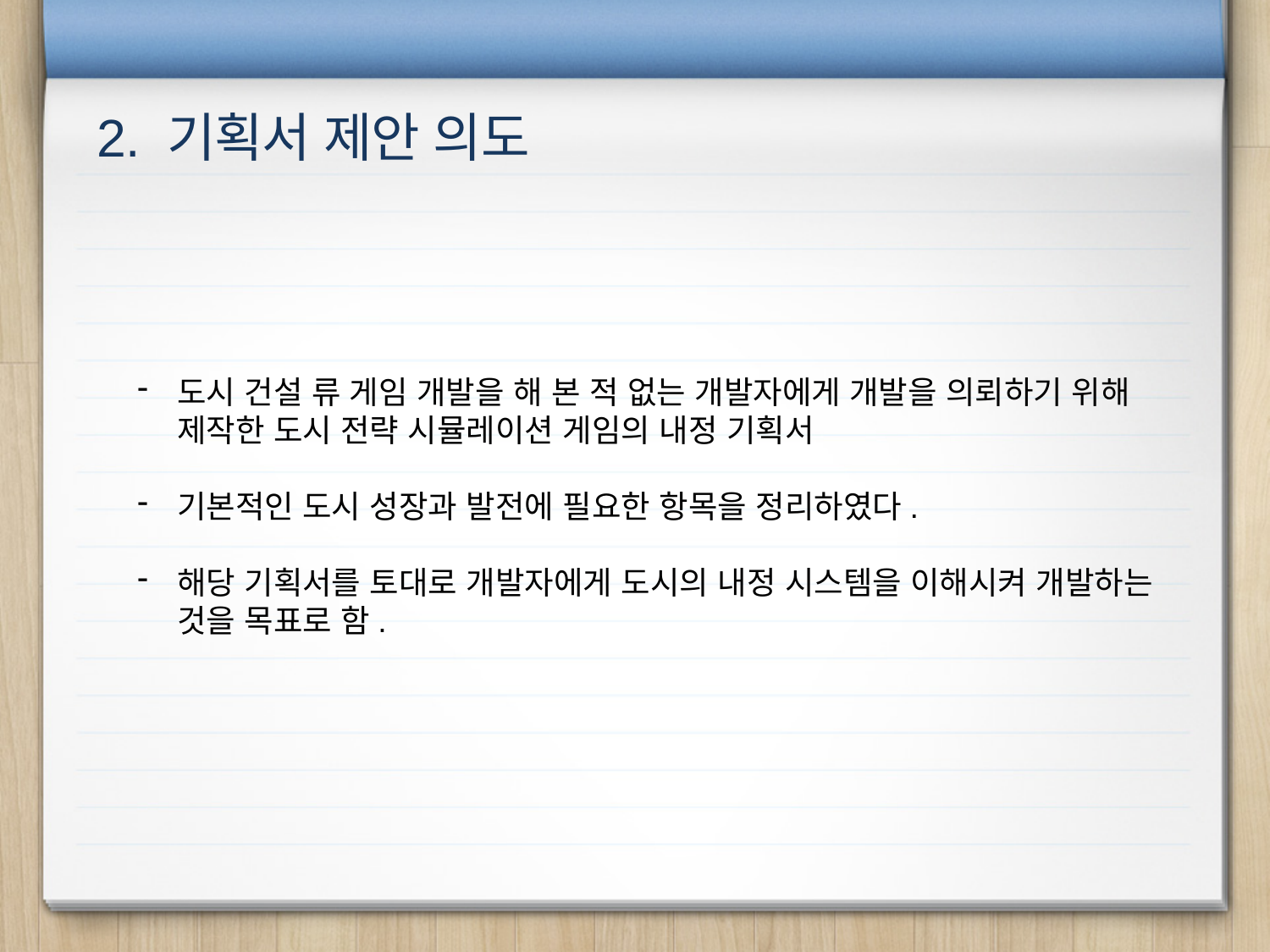

2. 기획서 제안 의도
도시 건설 류 게임 개발을 해 본 적 없는 개발자에게 개발을 의뢰하기 위해 제작한 도시 전략 시뮬레이션 게임의 내정 기획서

기본적인 도시 성장과 발전에 필요한 항목을 정리하였다.

해당 기획서를 토대로 개발자에게 도시의 내정 시스템을 이해시켜 개발하는 것을 목표로 함.